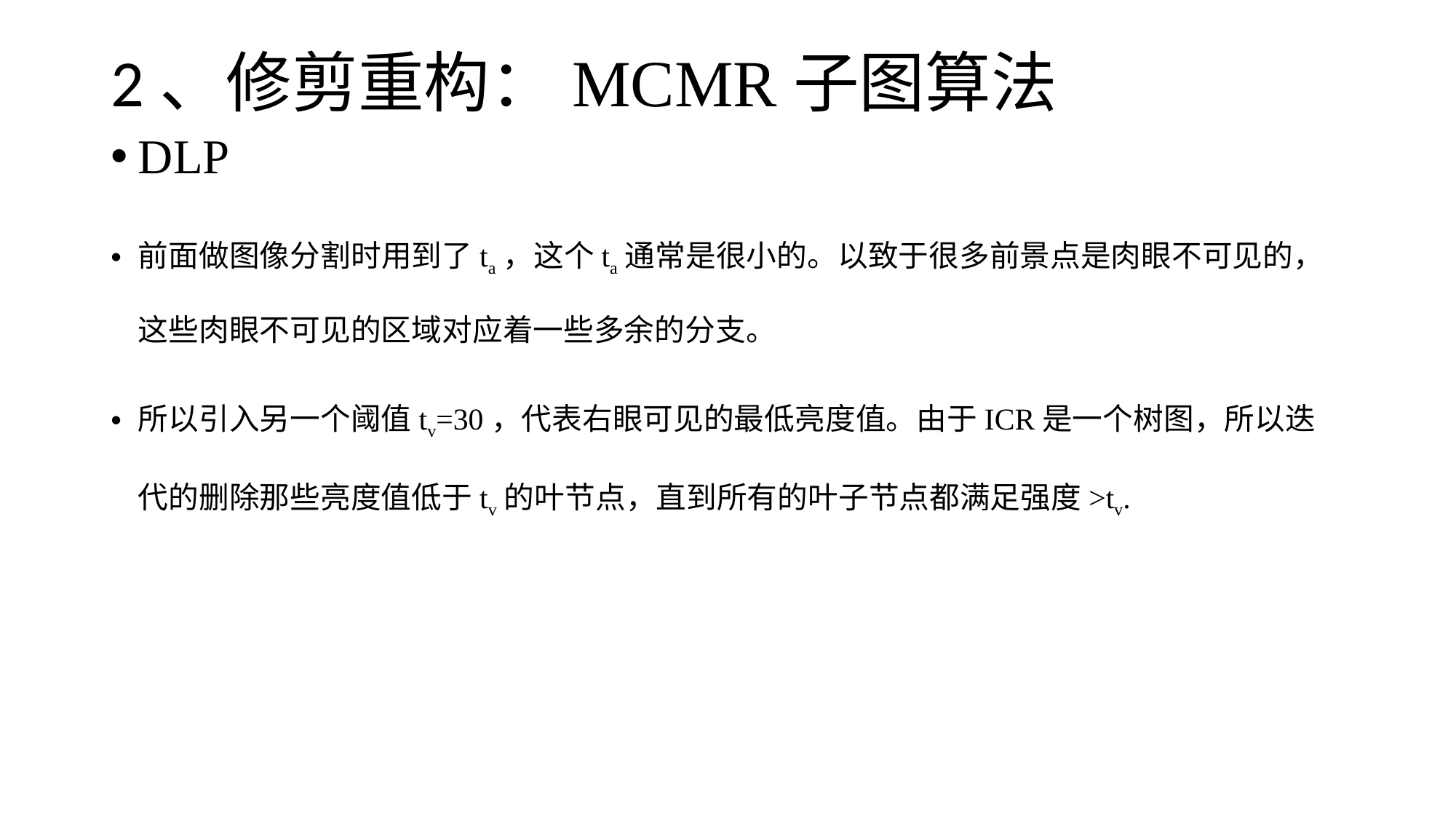

# 2、修剪重构：MCMR子图算法
DLP
前面做图像分割时用到了ta，这个ta通常是很小的。以致于很多前景点是肉眼不可见的，这些肉眼不可见的区域对应着一些多余的分支。
所以引入另一个阈值tv=30，代表右眼可见的最低亮度值。由于ICR是一个树图，所以迭代的删除那些亮度值低于tv的叶节点，直到所有的叶子节点都满足强度>tv.